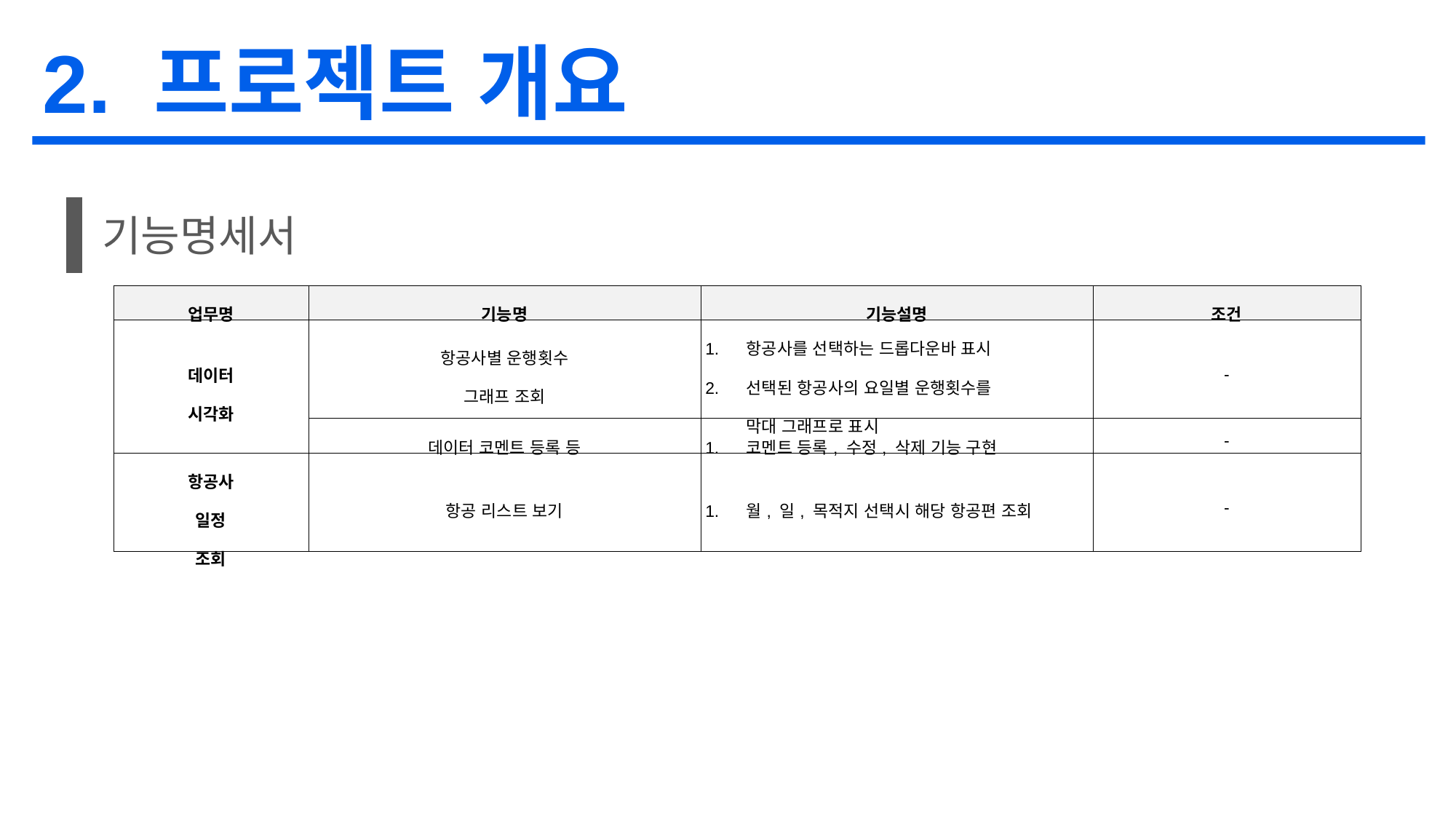

2. 프로젝트 개요

기능명세서

| 업무명 | 기능명 | 기능설명 | 조건 |
| --- | --- | --- | --- |
| 데이터 시각화 | 항공사별 운행횟수 그래프 조회 | 항공사를 선택하는 드롭다운바 표시 선택된 항공사의 요일별 운행횟수를 막대 그래프로 표시 | - |
|  | 데이터 코멘트 등록 등 | 코멘트 등록, 수정, 삭제 기능 구현 | - |
| 항공사 일정 조회 | 항공 리스트 보기 | 월, 일, 목적지 선택시 해당 항공편 조회 | - |